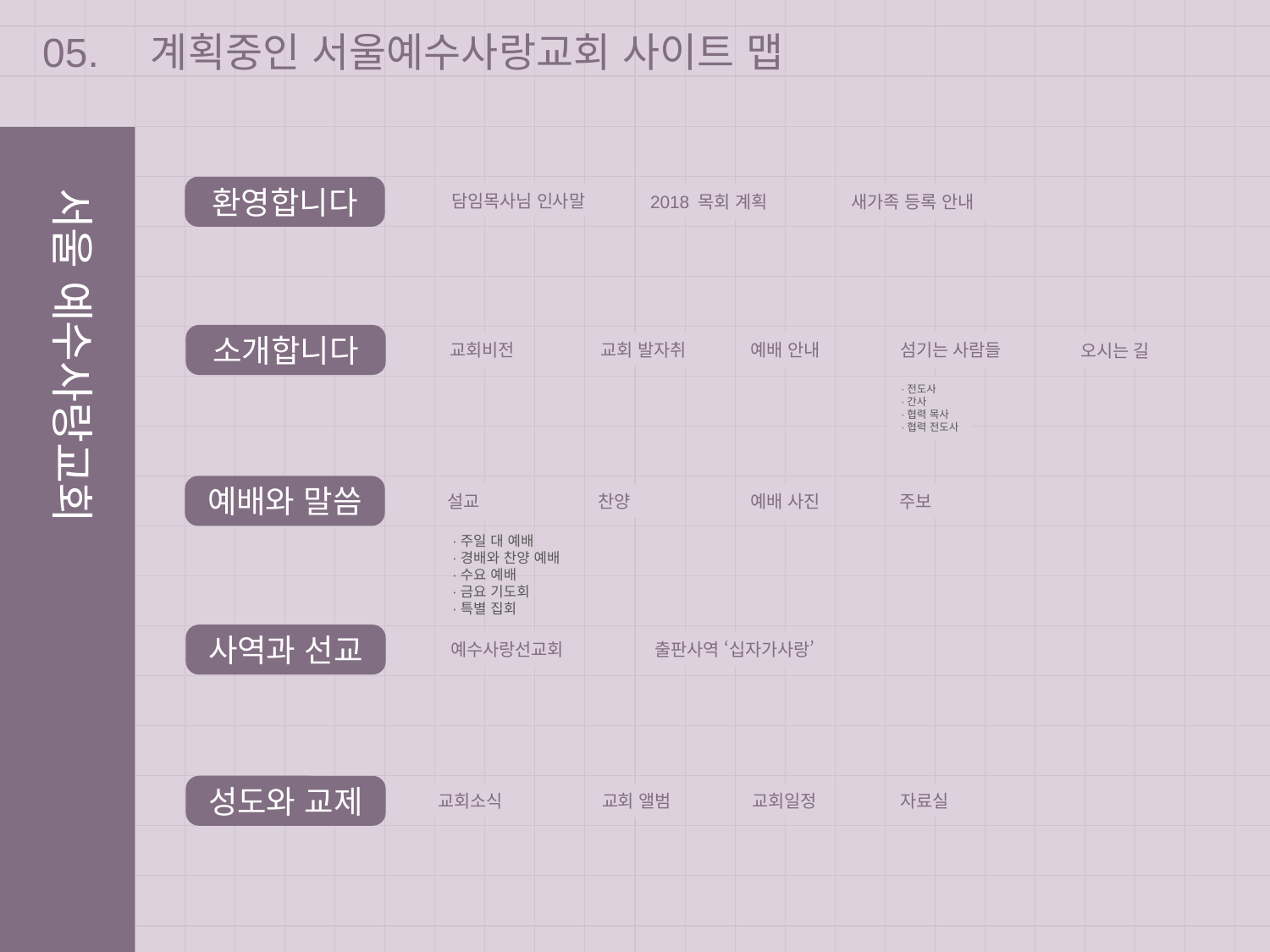

05.
계획중인 서울예수사랑교회 사이트 맵

서울 예수사랑교회
환영합니다
담임목사님 인사말
2018 목회 계획
새가족 등록 안내
소개합니다
교회비전
교회 발자취
예배 안내
섬기는 사람들
오시는 길
·전도사
·간사
·협력 목사
·협력 전도사
예배와 말씀
설교
찬양
예배 사진
주보
·주일 대 예배
·경배와 찬양 예배
·수요 예배
·금요 기도회
·특별 집회
사역과 선교
예수사랑선교회
출판사역 ‘십자가사랑’
성도와 교제
교회소식
교회 앨범
교회일정
자료실